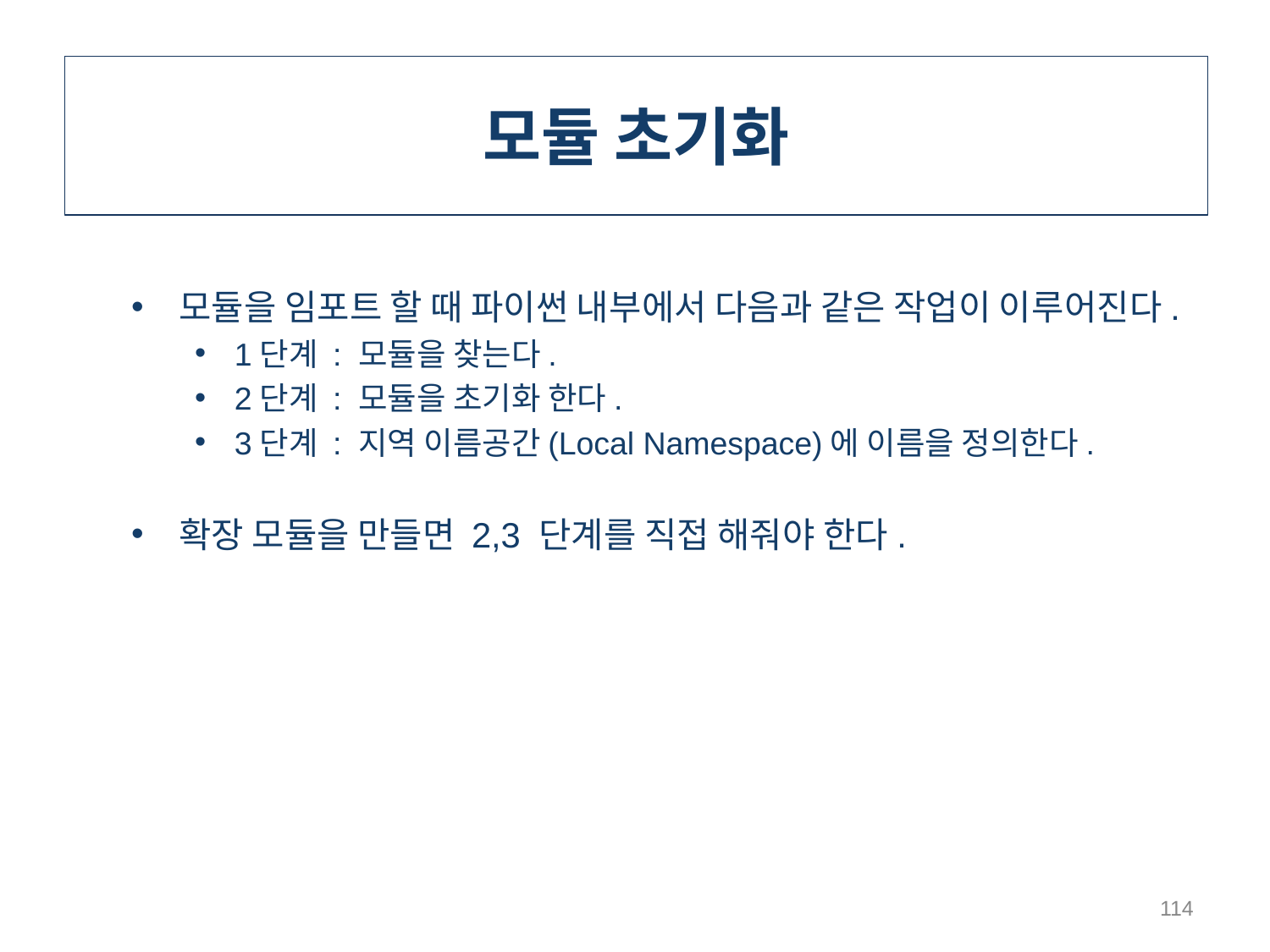

# 모듈 초기화
모듈을 임포트 할 때 파이썬 내부에서 다음과 같은 작업이 이루어진다.
1단계 : 모듈을 찾는다.
2단계 : 모듈을 초기화 한다.
3단계 : 지역 이름공간(Local Namespace)에 이름을 정의한다.

확장 모듈을 만들면 2,3 단계를 직접 해줘야 한다.

114